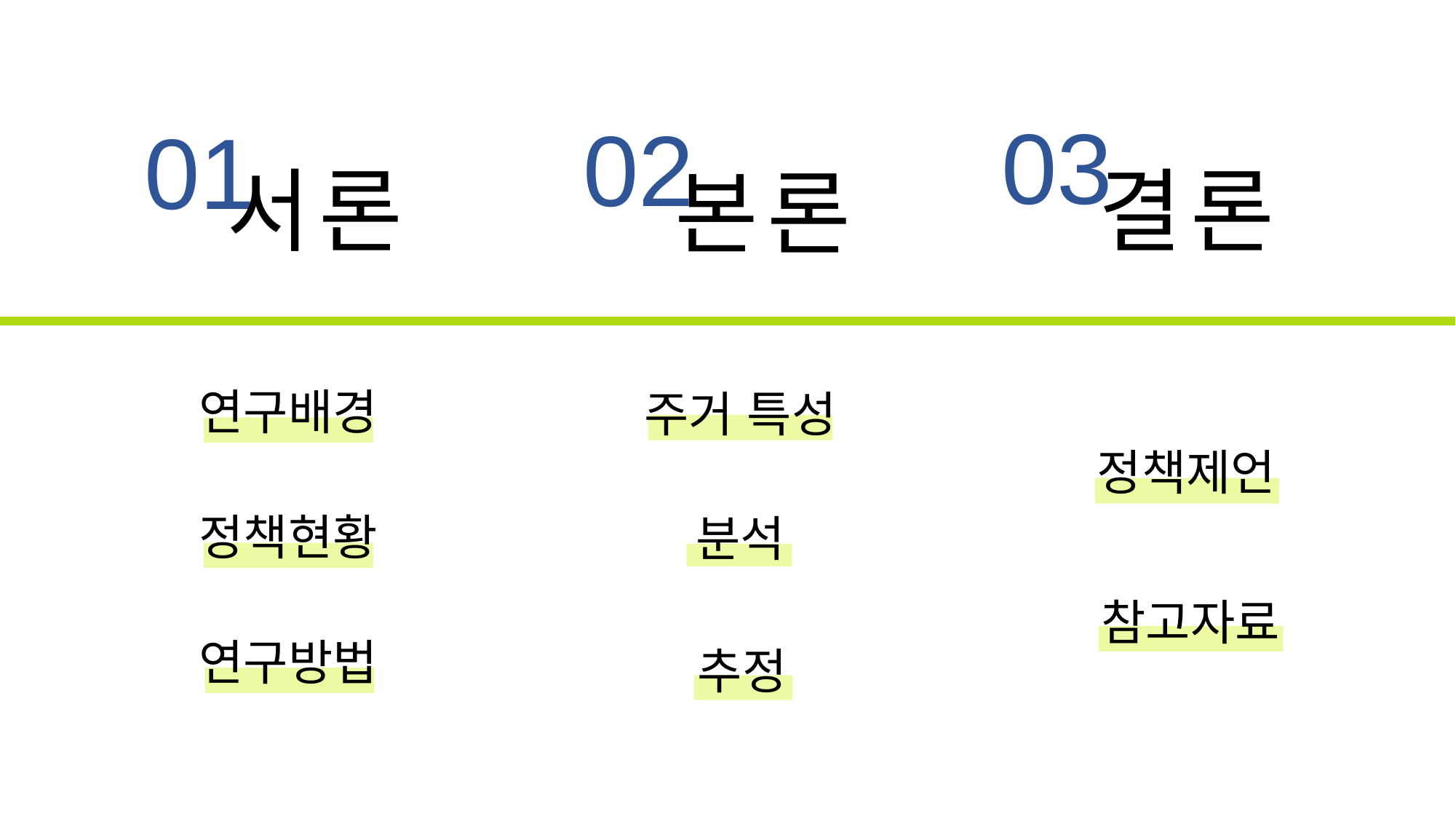

03
결론
02
본론
01
서론
연구배경

주거 특성

정책제언

정책현황

분석

참고자료

연구방법

추정